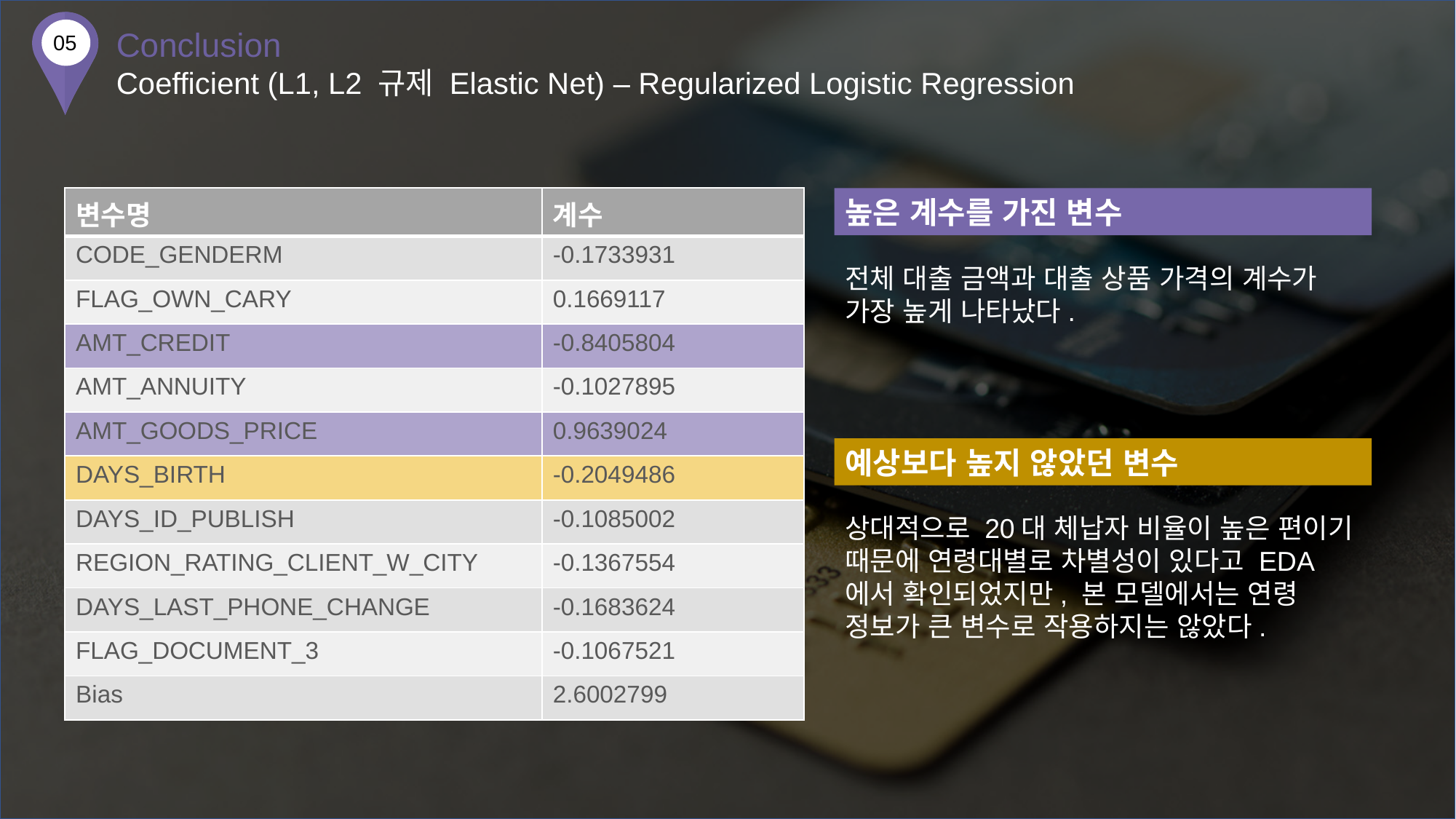

Conclusion
Coefficient (L1, L2 규제 Elastic Net) – Regularized Logistic Regression

05
| 변수명 | 계수 |
| --- | --- |
| CODE\_GENDERM | -0.1733931 |
| FLAG\_OWN\_CARY | 0.1669117 |
| AMT\_CREDIT | -0.8405804 |
| AMT\_ANNUITY | -0.1027895 |
| AMT\_GOODS\_PRICE | 0.9639024 |
| DAYS\_BIRTH | -0.2049486 |
| DAYS\_ID\_PUBLISH | -0.1085002 |
| REGION\_RATING\_CLIENT\_W\_CITY | -0.1367554 |
| DAYS\_LAST\_PHONE\_CHANGE | -0.1683624 |
| FLAG\_DOCUMENT\_3 | -0.1067521 |
| Bias | 2.6002799 |
높은 계수를 가진 변수
전체 대출 금액과 대출 상품 가격의 계수가
가장 높게 나타났다.
예상보다 높지 않았던 변수
상대적으로 20대 체납자 비율이 높은 편이기 때문에 연령대별로 차별성이 있다고 EDA에서 확인되었지만, 본 모델에서는 연령 정보가 큰 변수로 작용하지는 않았다.